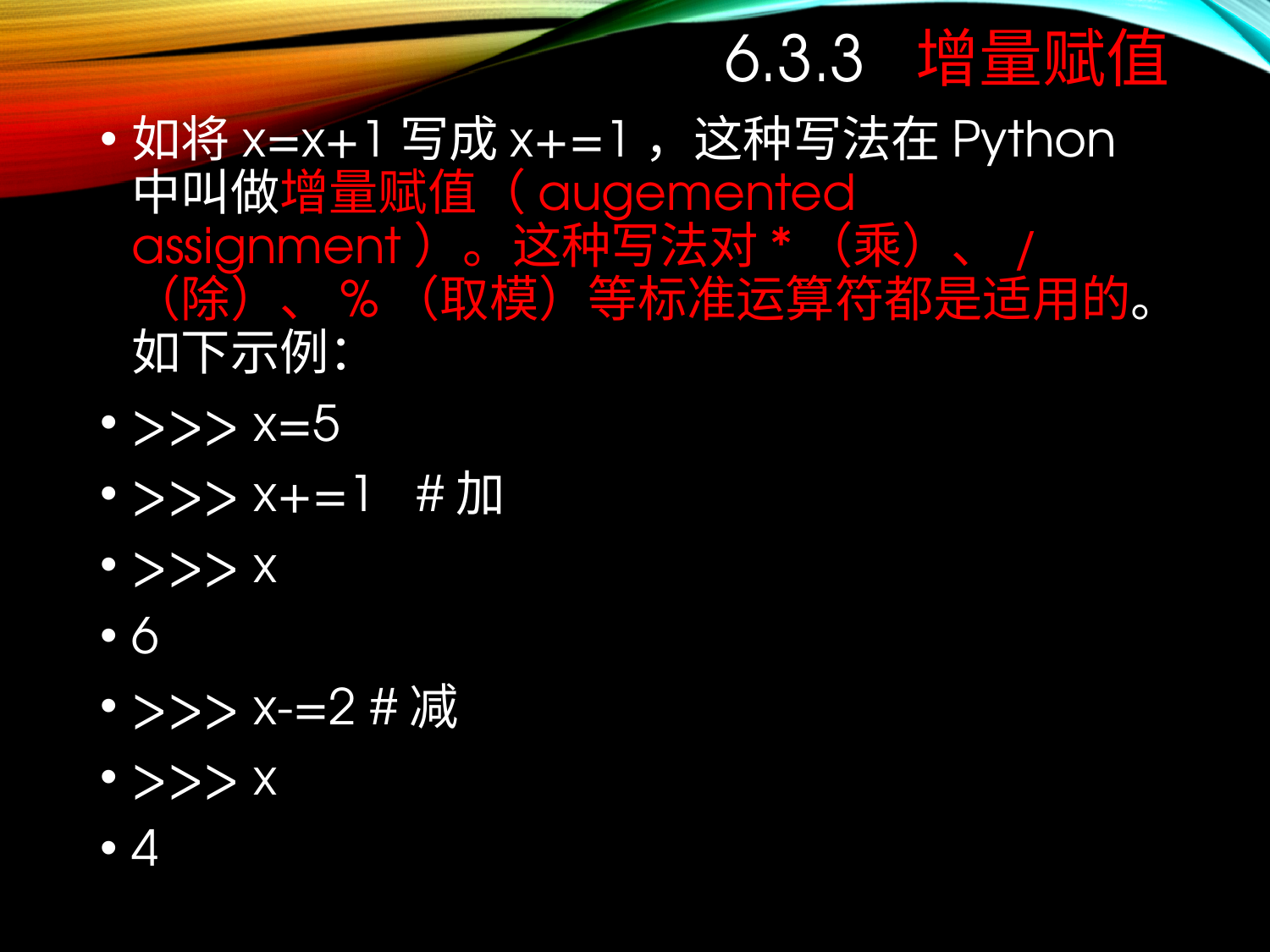

# 6.3.3  增量赋值
如将x=x+1写成x+=1，这种写法在Python中叫做增量赋值（augemented assignment）。这种写法对*（乘）、/（除）、%（取模）等标准运算符都是适用的。如下示例：
>>> x=5
>>> x+=1   #加
>>> x
6
>>> x-=2 #减
>>> x
4